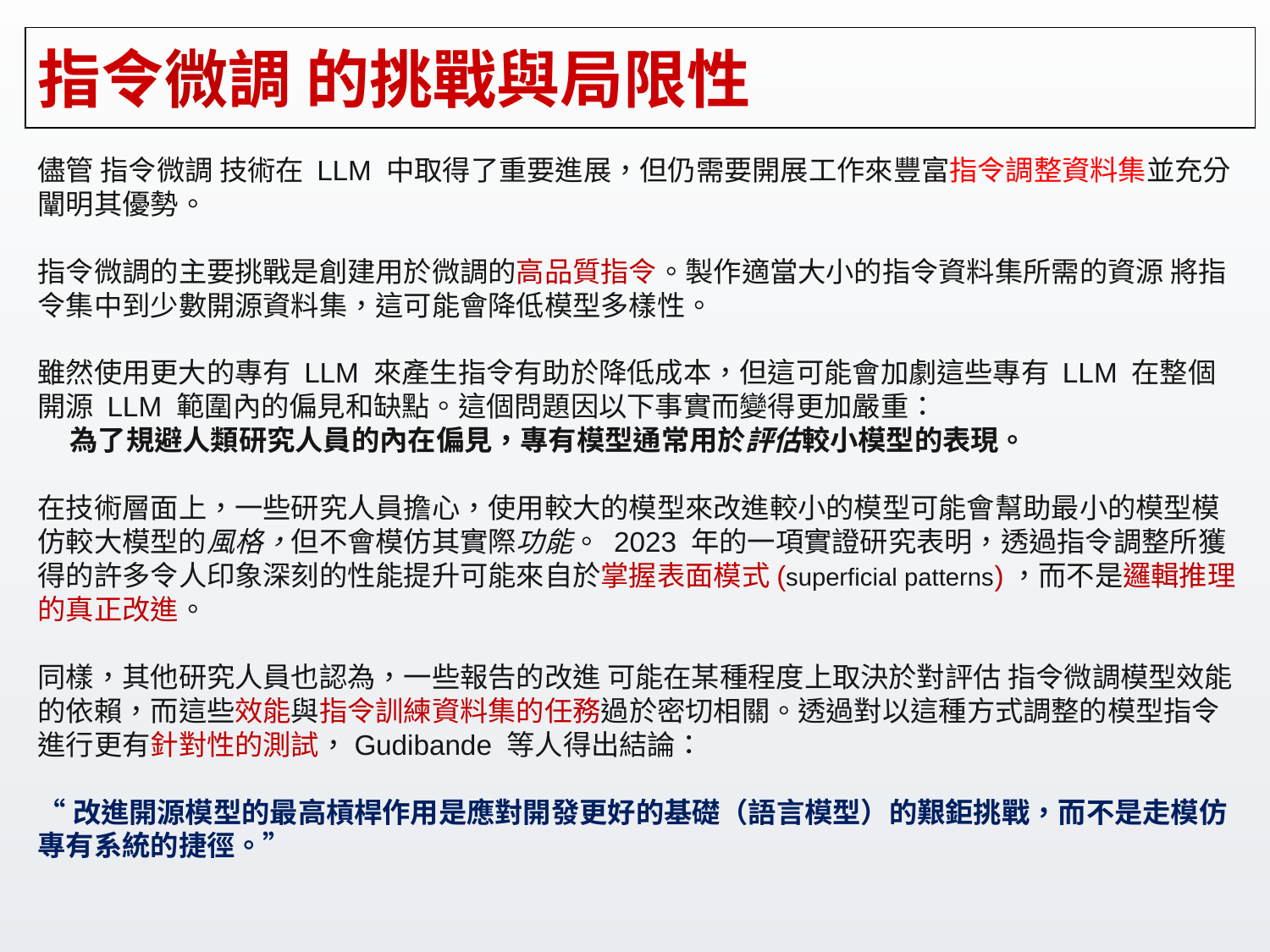

# 指令微調 的挑戰與局限性
儘管 指令微調 技術在 LLM 中取得了重要進展，但仍需要開展工作來豐富指令調整資料集並充分闡明其優勢。

指令微調的主要挑戰是創建用於微調的高品質指令。製作適當大小的指令資料集所需的資源 將指令集中到少數開源資料集，這可能會降低模型多樣性。

雖然使用更大的專有 LLM 來產生指令有助於降低成本，但這可能會加劇這些專有 LLM 在整個開源 LLM 範圍內的偏見和缺點。這個問題因以下事實而變得更加嚴重：
    為了規避人類研究人員的內在偏見，專有模型通常用於評估較小模型的表現。

在技​​術層面上，一些研究人員擔心，使用較大的模型來改進較小的模型可能會幫助最小的模型模仿較大模型的風格，但不會模仿其實際功能。 2023 年的一項實證研究表明，透過指令調整所獲得的許多令人印象深刻的性能提升可能來自於掌握表面模式(superficial patterns)，而不是邏輯推理的真正改進。

同樣，其他研究人員也認為，一些報告的改進 可能在某種程度上取決於對評估 指令微調模型效能的依賴，而這些效能與指令訓練資料集的任務過於密切相關。透過對以這種方式調整的模型指令進行更有針對性的測試，Gudibande 等人得出結論：

“改進開源模型的最高槓桿作用是應對開發更好的基礎（語言模型）的艱鉅挑戰，而不是走模仿專有系統的捷徑。”